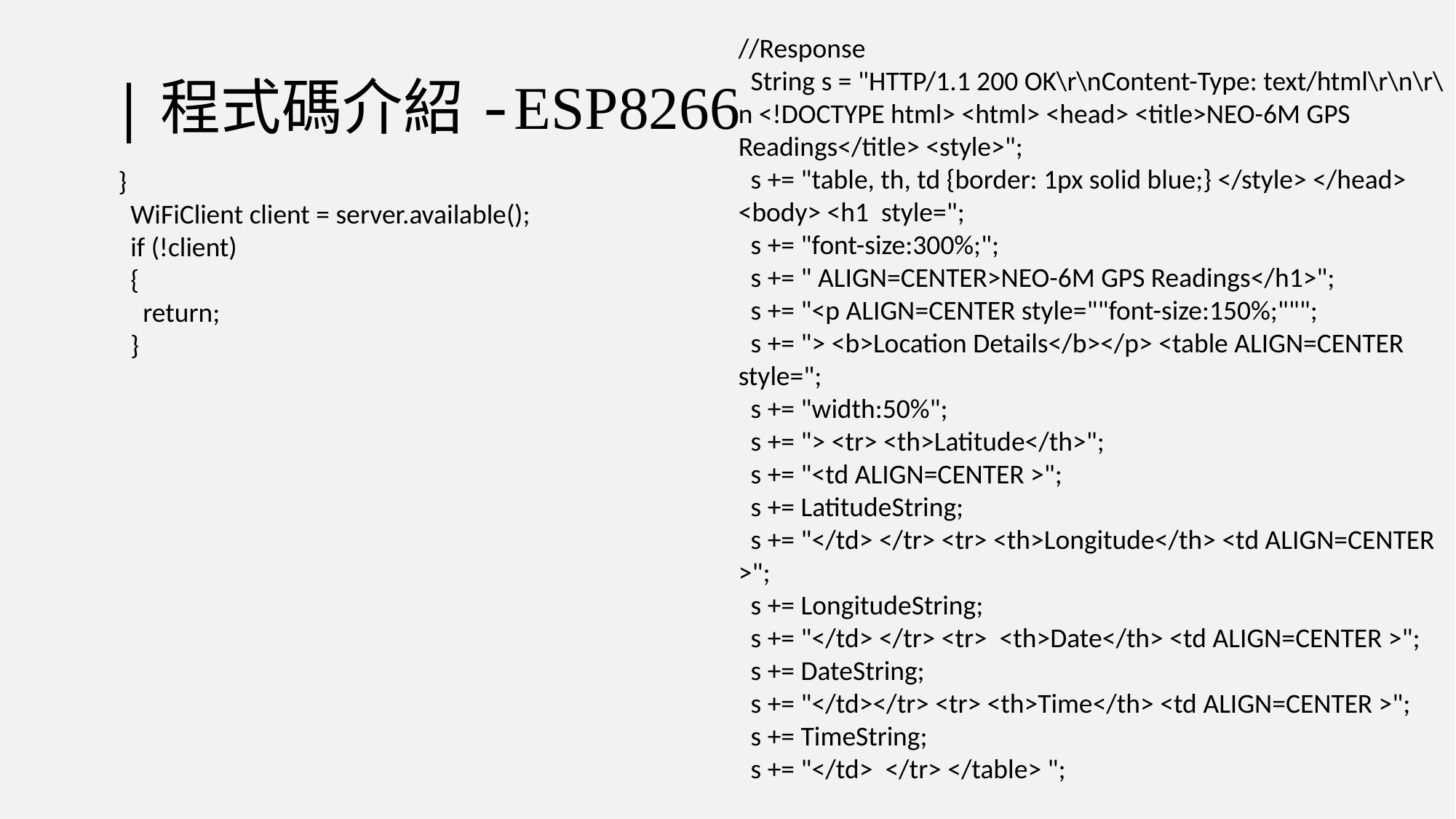

//Response
  String s = "HTTP/1.1 200 OK\r\nContent-Type: text/html\r\n\r\n <!DOCTYPE html> <html> <head> <title>NEO-6M GPS Readings</title> <style>";
  s += "table, th, td {border: 1px solid blue;} </style> </head> <body> <h1  style=";
  s += "font-size:300%;";
  s += " ALIGN=CENTER>NEO-6M GPS Readings</h1>";
  s += "<p ALIGN=CENTER style=""font-size:150%;""";
  s += "> <b>Location Details</b></p> <table ALIGN=CENTER style=";
  s += "width:50%";
  s += "> <tr> <th>Latitude</th>";
  s += "<td ALIGN=CENTER >";
  s += LatitudeString;
  s += "</td> </tr> <tr> <th>Longitude</th> <td ALIGN=CENTER >";
  s += LongitudeString;
  s += "</td> </tr> <tr>  <th>Date</th> <td ALIGN=CENTER >";
  s += DateString;
  s += "</td></tr> <tr> <th>Time</th> <td ALIGN=CENTER >";
  s += TimeString;
  s += "</td>  </tr> </table> ";

# |程式碼介紹-ESP8266
}
  WiFiClient client = server.available();
  if (!client)
  {
    return;
  }